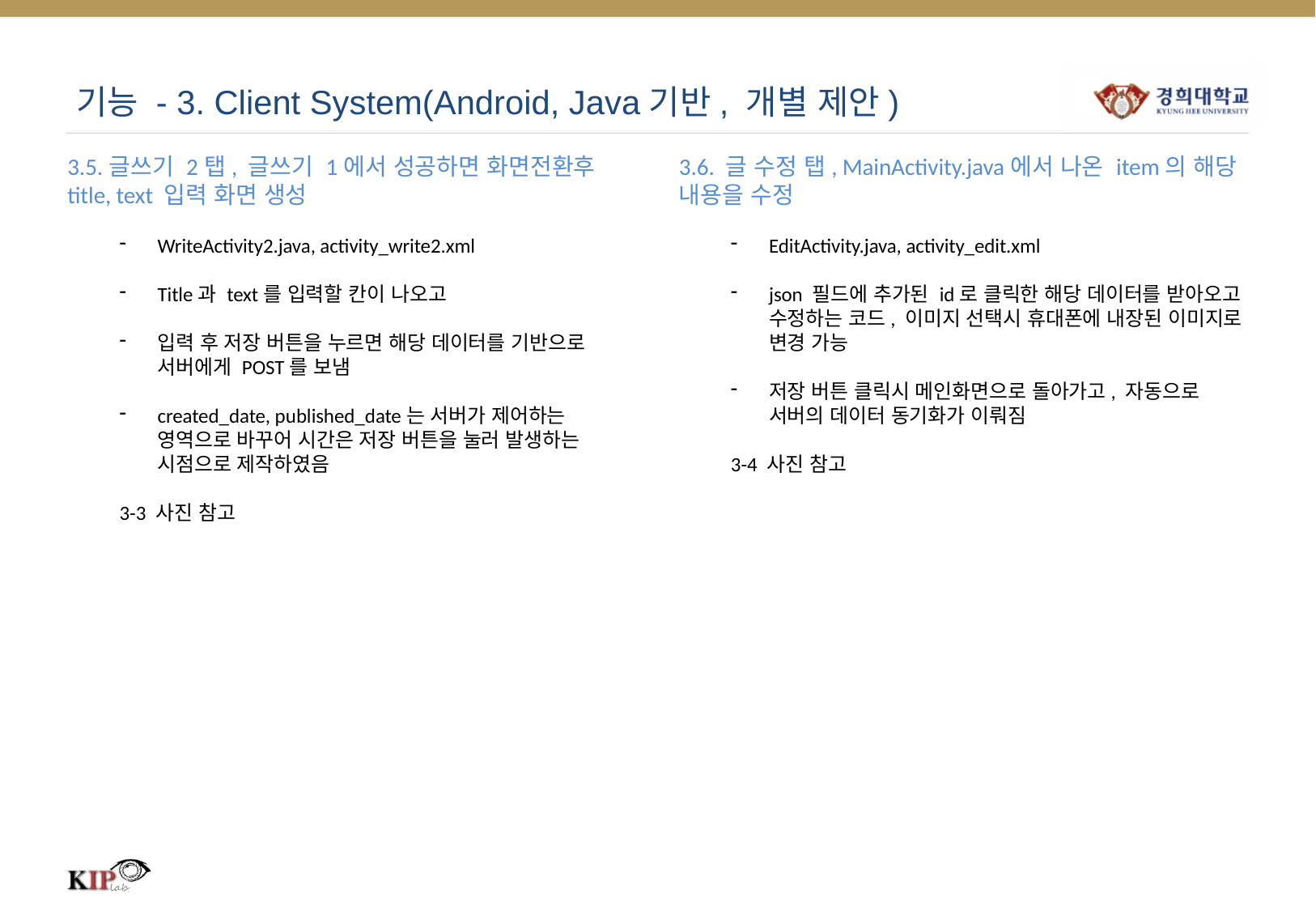

# 기능 - 3. Client System(Android, Java기반, 개별 제안)
3.5.글쓰기 2탭, 글쓰기 1에서 성공하면 화면전환후 title, text 입력 화면 생성
WriteActivity2.java, activity_write2.xml
Title과 text를 입력할 칸이 나오고
입력 후 저장 버튼을 누르면 해당 데이터를 기반으로 서버에게 POST를 보냄
created_date, published_date는 서버가 제어하는 영역으로 바꾸어 시간은 저장 버튼을 눌러 발생하는 시점으로 제작하였음
3-3 사진 참고

3.6. 글 수정 탭, MainActivity.java에서 나온 item의 해당 내용을 수정
EditActivity.java, activity_edit.xml
json 필드에 추가된 id로 클릭한 해당 데이터를 받아오고 수정하는 코드, 이미지 선택시 휴대폰에 내장된 이미지로 변경 가능
저장 버튼 클릭시 메인화면으로 돌아가고, 자동으로 서버의 데이터 동기화가 이뤄짐
3-4 사진 참고